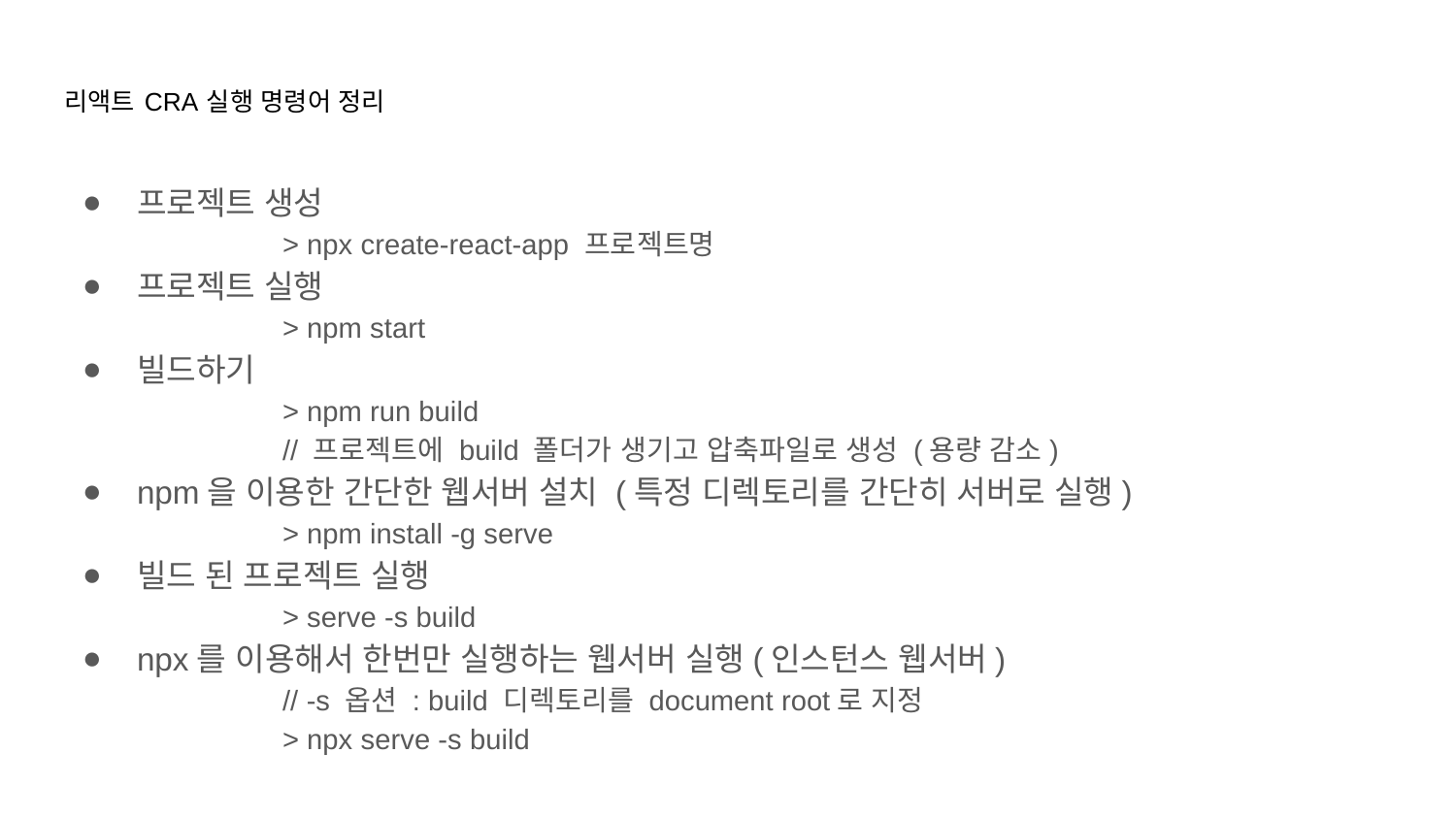

# 리액트 CRA 실행 명령어 정리
프로젝트 생성
	> npx create-react-app 프로젝트명
프로젝트 실행
	> npm start
빌드하기
	> npm run build
	// 프로젝트에 build 폴더가 생기고 압축파일로 생성 (용량 감소)
npm을 이용한 간단한 웹서버 설치 (특정 디렉토리를 간단히 서버로 실행)
	> npm install -g serve
빌드 된 프로젝트 실행
	> serve -s build
npx를 이용해서 한번만 실행하는 웹서버 실행(인스턴스 웹서버)
	// -s 옵션 : build 디렉토리를 document root로 지정
	> npx serve -s build